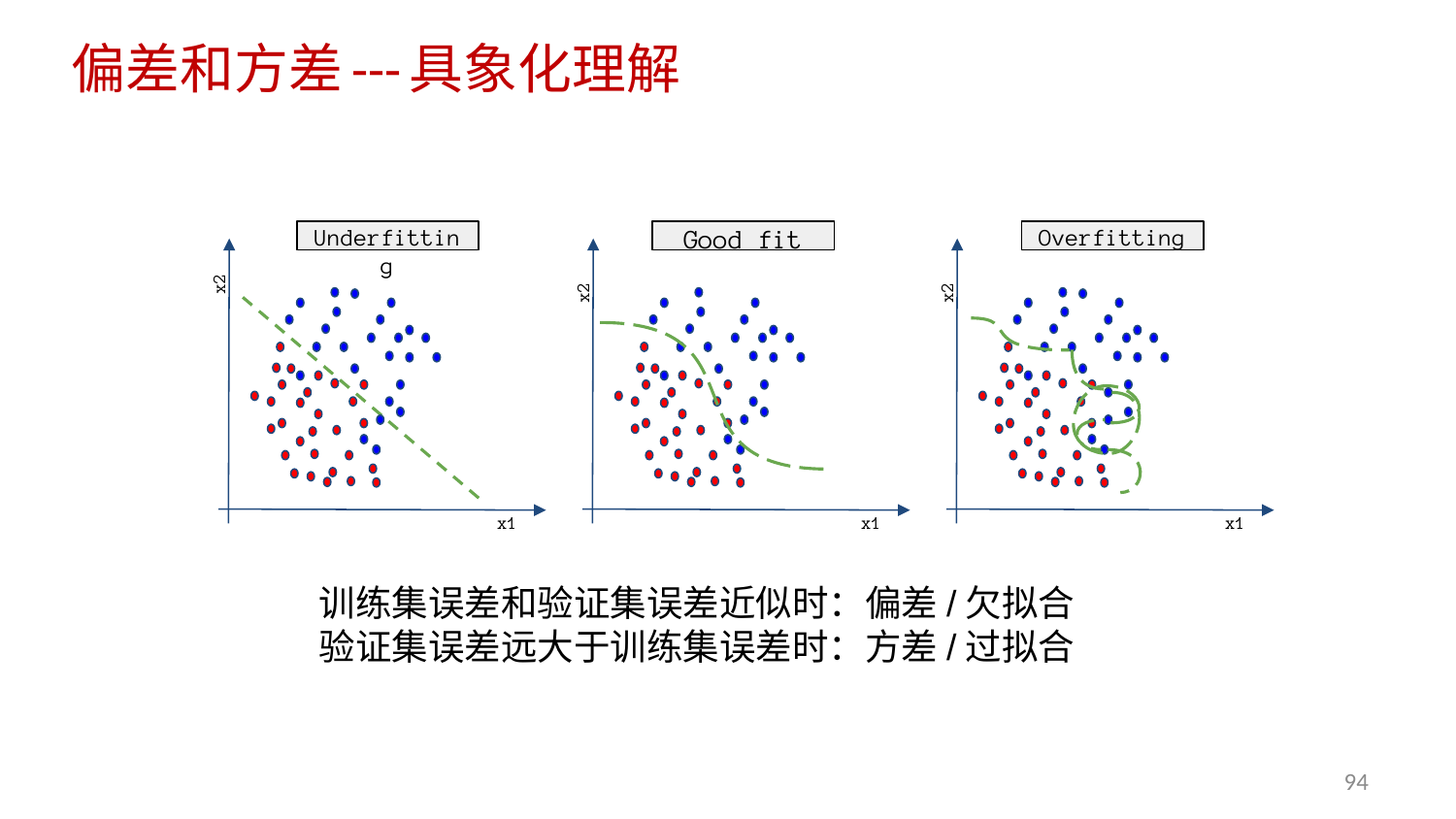

# 偏差和方差---具象化理解
Underfitting
Good fit
Overfitting
x2

x1
x2

x1
x2

x1
训练集误差和验证集误差近似时：偏差/欠拟合
验证集误差远大于训练集误差时：方差/过拟合
94